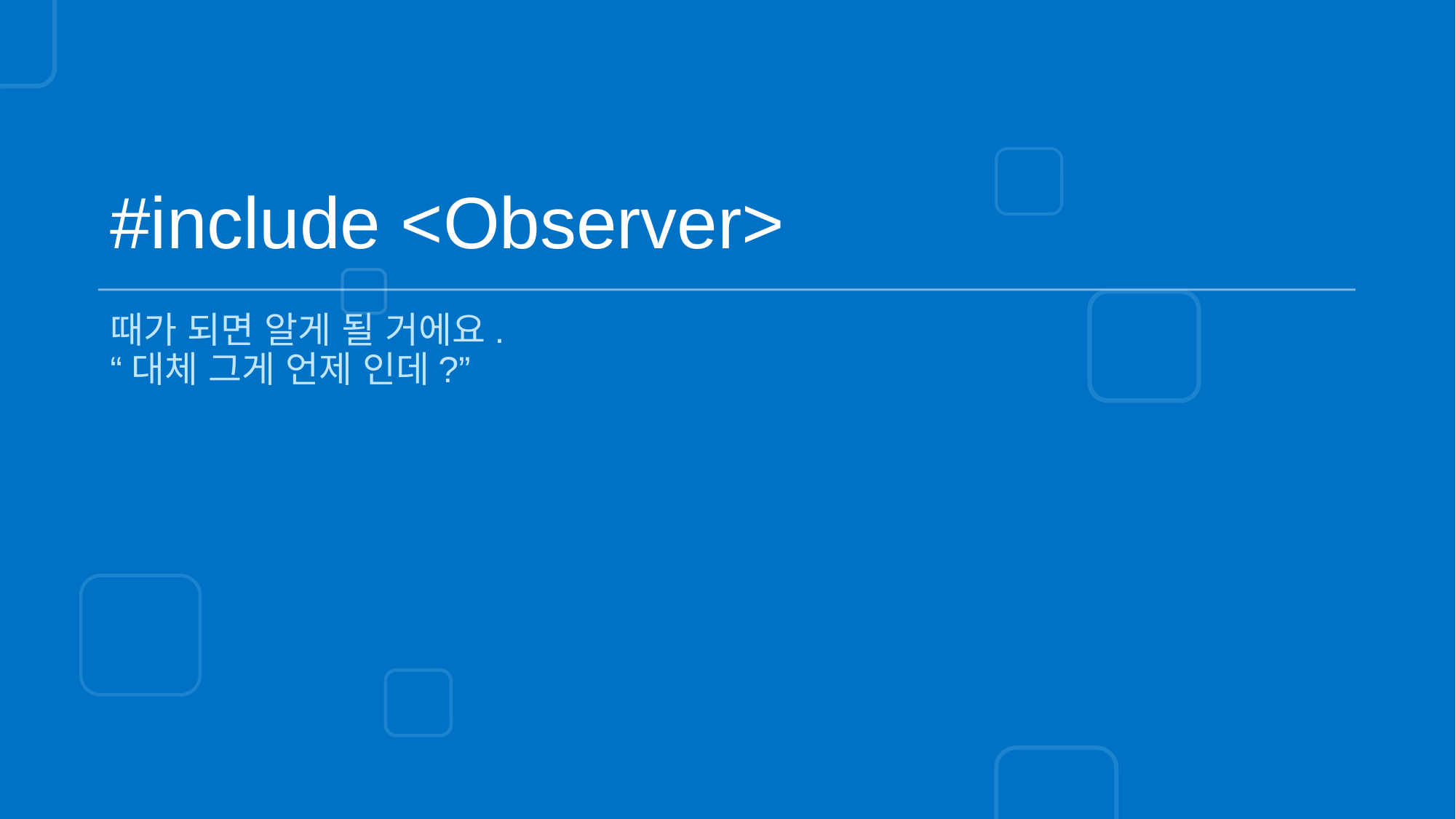

# #include <Observer>
때가 되면 알게 될 거에요.
“대체 그게 언제 인데?”